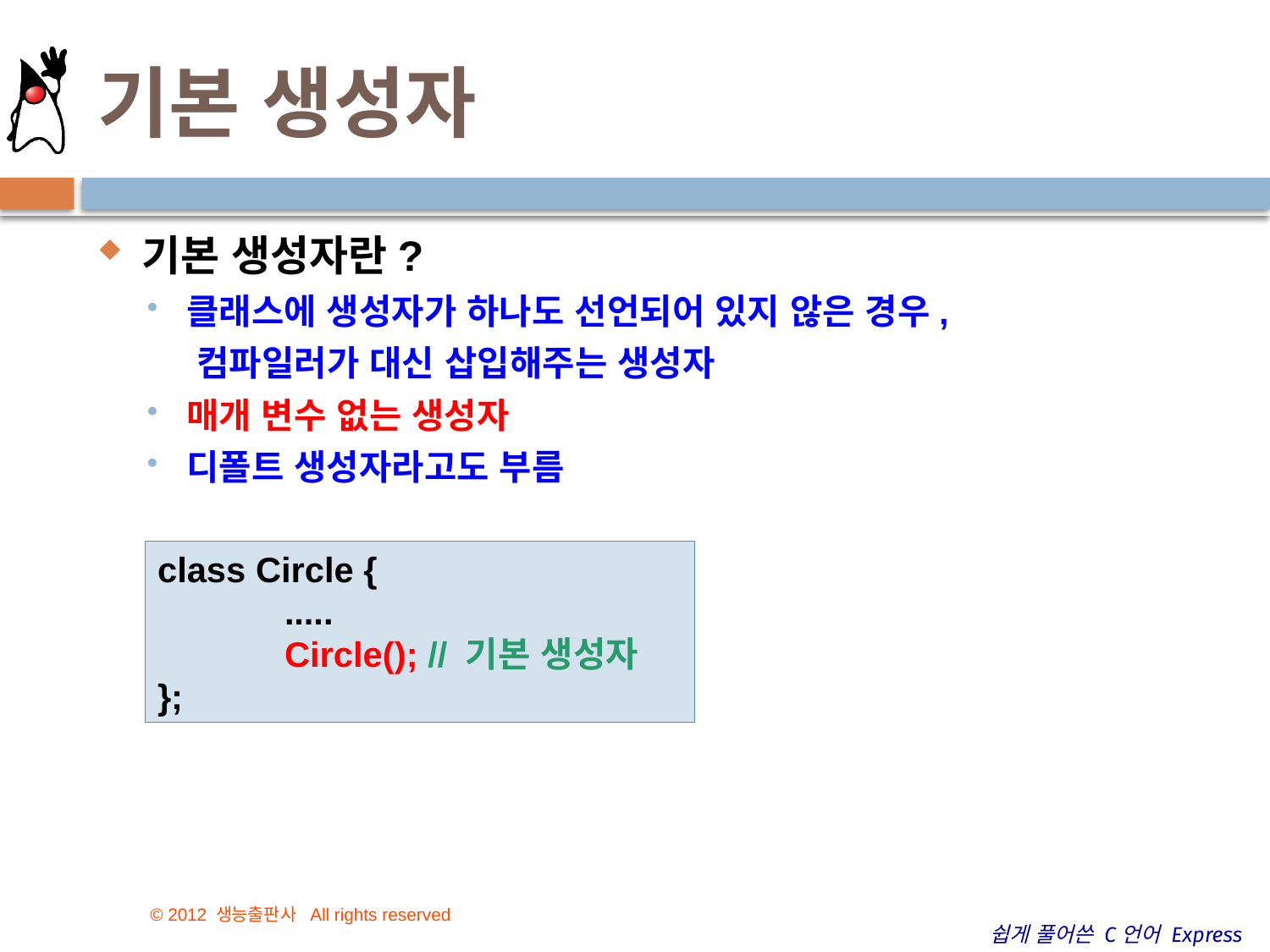

# 기본 생성자
기본 생성자란?
클래스에 생성자가 하나도 선언되어 있지 않은 경우,
    컴파일러가 대신 삽입해주는 생성자
매개 변수 없는 생성자
디폴트 생성자라고도 부름
class Circle {
	.....
	Circle(); // 기본 생성자
};